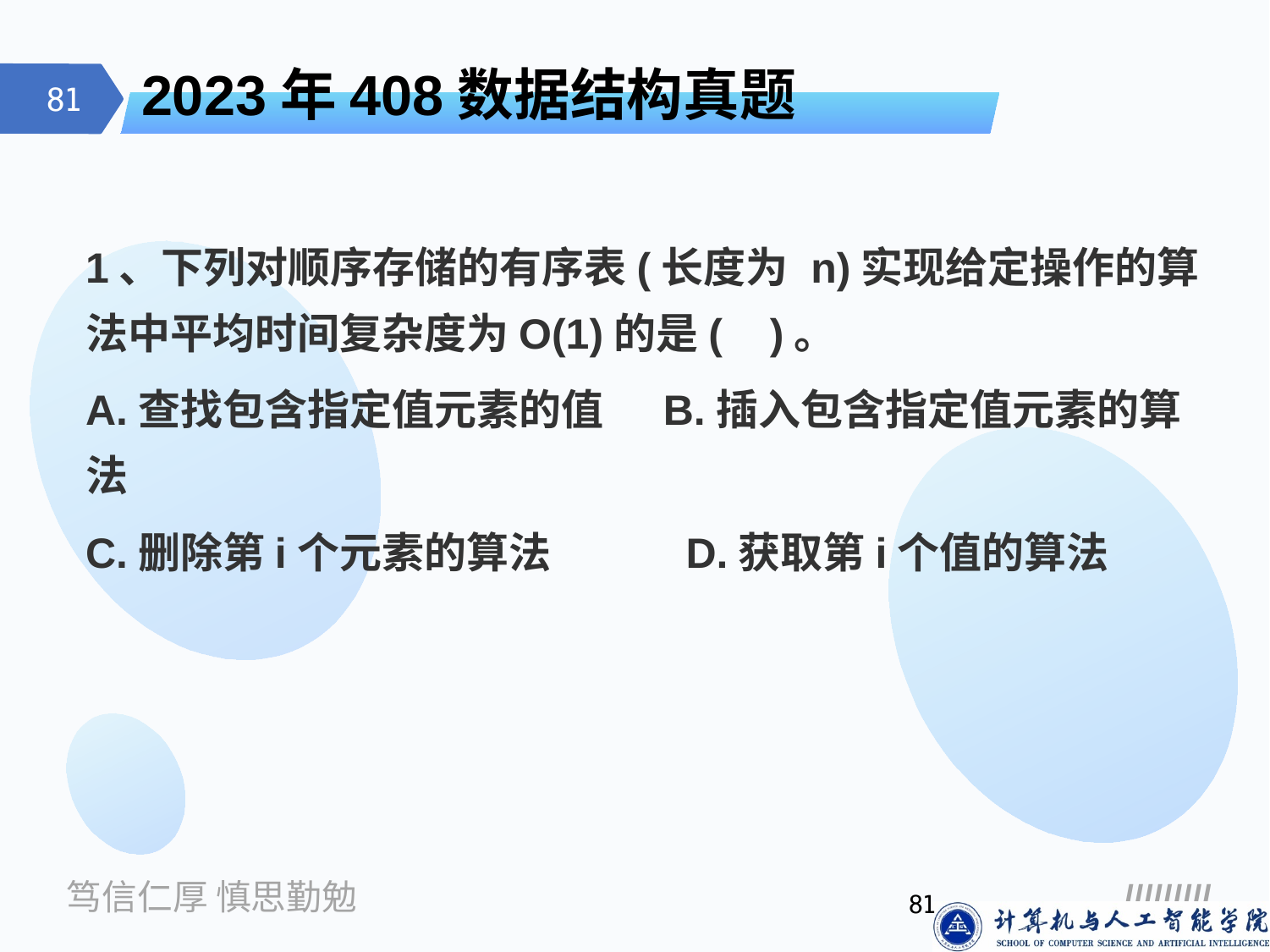

# 2023年408数据结构真题
1、下列对顺序存储的有序表(长度为 n)实现给定操作的算法中平均时间复杂度为O(1)的是(    )。
A.查找包含指定值元素的值    B.插入包含指定值元素的算法
C.删除第i个元素的算法          D.获取第i个值的算法

81